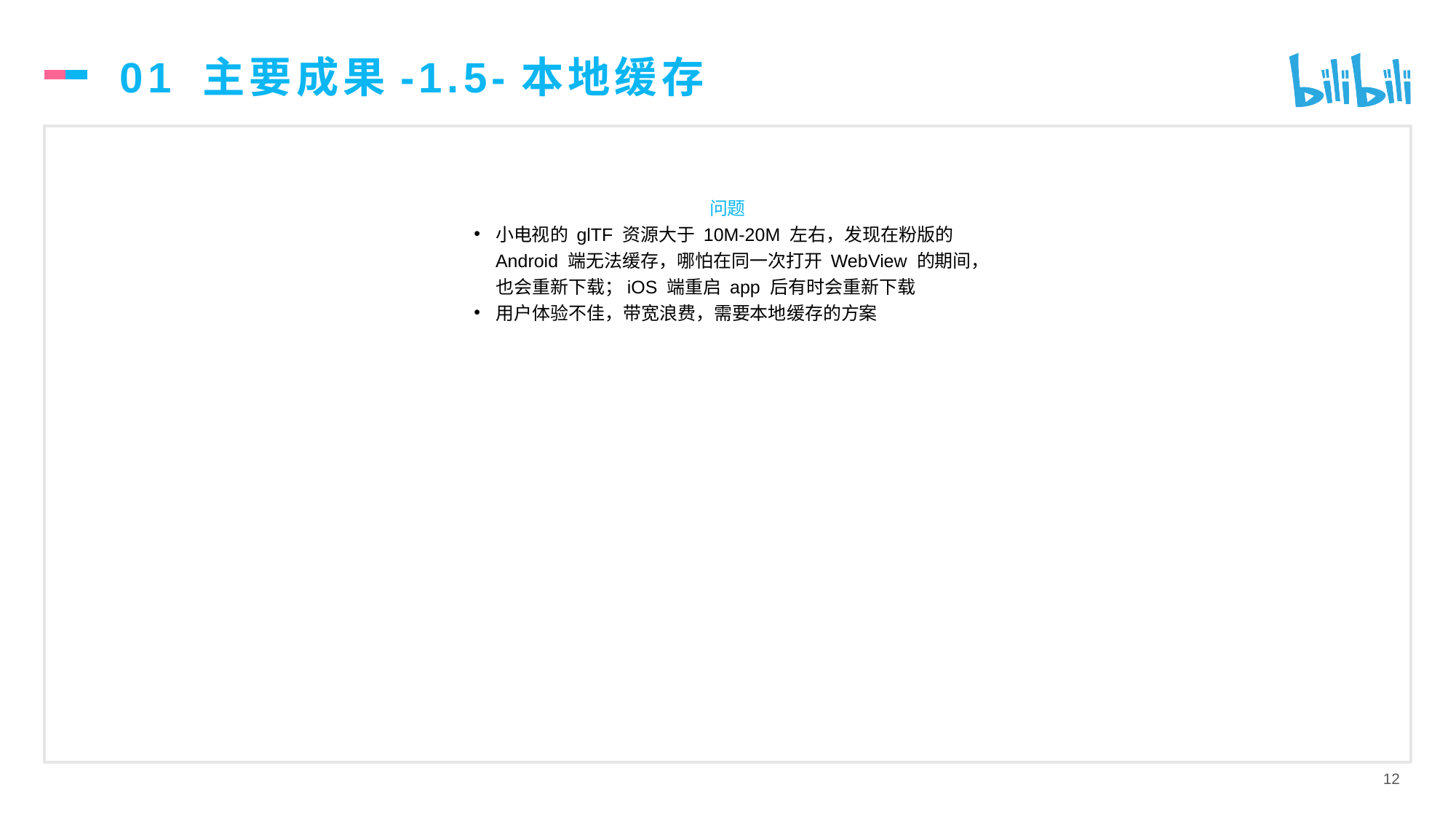

# 01 主要成果-1.5-本地缓存

问题
小电视的 glTF 资源大于 10M-20M 左右，发现在粉版的 Android 端无法缓存，哪怕在同一次打开 WebView 的期间，也会重新下载；iOS 端重启 app 后有时会重新下载
用户体验不佳，带宽浪费，需要本地缓存的方案